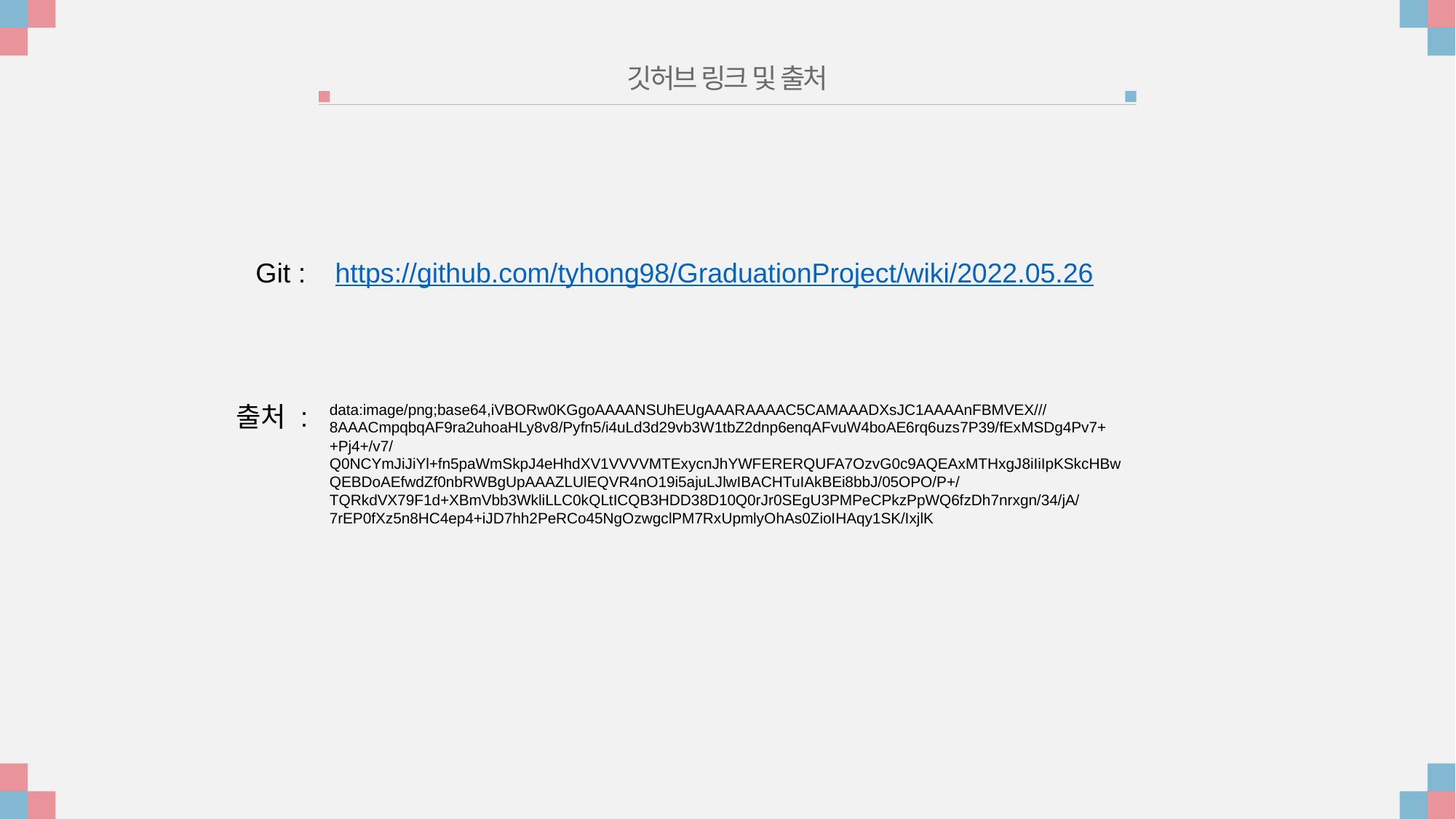

깃허브 링크 및 출처

Git :
https://github.com/tyhong98/GraduationProject/wiki/2022.05.26

출처 :
data:image/png;base64,iVBORw0KGgoAAAANSUhEUgAAARAAAAC5CAMAAADXsJC1AAAAnFBMVEX///8AAACmpqbqAF9ra2uhoaHLy8v8/Pyfn5/i4uLd3d29vb3W1tbZ2dnp6enqAFvuW4boAE6rq6uzs7P39/fExMSDg4Pv7++Pj4+/v7/Q0NCYmJiJiYl+fn5paWmSkpJ4eHhdXV1VVVVMTExycnJhYWFERERQUFA7OzvG0c9AQEAxMTHxgJ8iIiIpKSkcHBwQEBDoAEfwdZf0nbRWBgUpAAAZLUlEQVR4nO19i5ajuLJlwIBACHTuIAkBEi8bbJ/05OPO/P+/TQRkdVX79F1d+XBmVbb3WkliLLC0kQLtICQB3HDD38D10Q0rJr0SEgU3PMPeCPkzPpWQ6fzDh7nrxgn/34/jA/7rEP0fXz5n8HC4ep4+iJD7hh2PeRCo45NgOzwgclPM7RxUpmlyOhAs0ZioIHAqy1SK/IxjlK